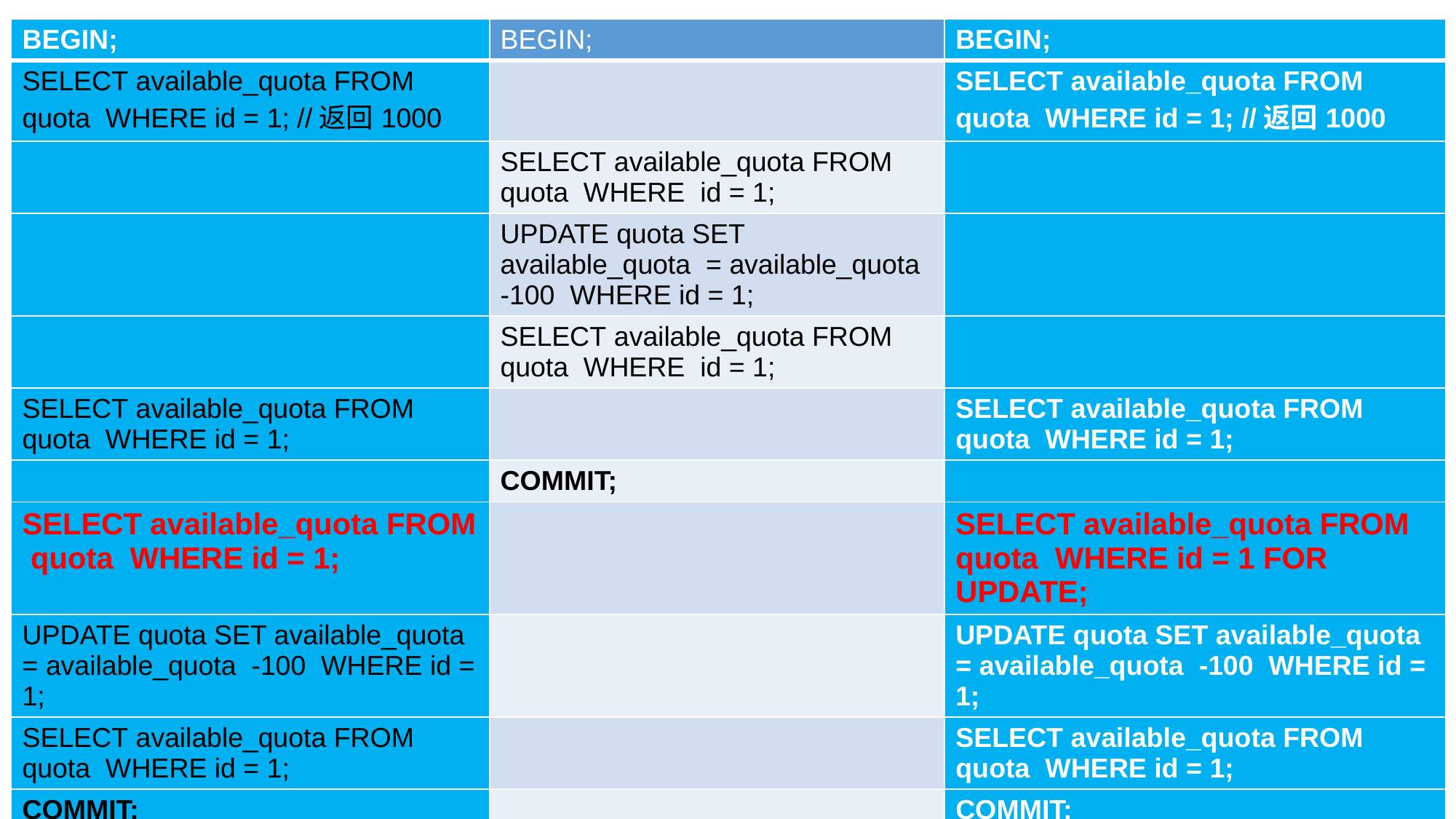

| BEGIN; | BEGIN; | BEGIN; |
| --- | --- | --- |
| SELECT available\_quota FROM quota WHERE id = 1; //返回1000 |  | SELECT available\_quota FROM quota WHERE id = 1; //返回1000 |
|  | SELECT available\_quota FROM quota WHERE id = 1; |  |
|  | UPDATE quota SET available\_quota = available\_quota -100 WHERE id = 1; |  |
|  | SELECT available\_quota FROM quota WHERE id = 1; |  |
| SELECT available\_quota FROM quota WHERE id = 1; |  | SELECT available\_quota FROM quota WHERE id = 1; |
|  | COMMIT; |  |
| SELECT available\_quota FROM quota WHERE id = 1; |  | SELECT available\_quota FROM quota WHERE id = 1 FOR UPDATE; |
| UPDATE quota SET available\_quota = available\_quota -100 WHERE id = 1; |  | UPDATE quota SET available\_quota = available\_quota -100 WHERE id = 1; |
| SELECT available\_quota FROM quota WHERE id = 1; |  | SELECT available\_quota FROM quota WHERE id = 1; |
| COMMIT; |  | COMMIT; |